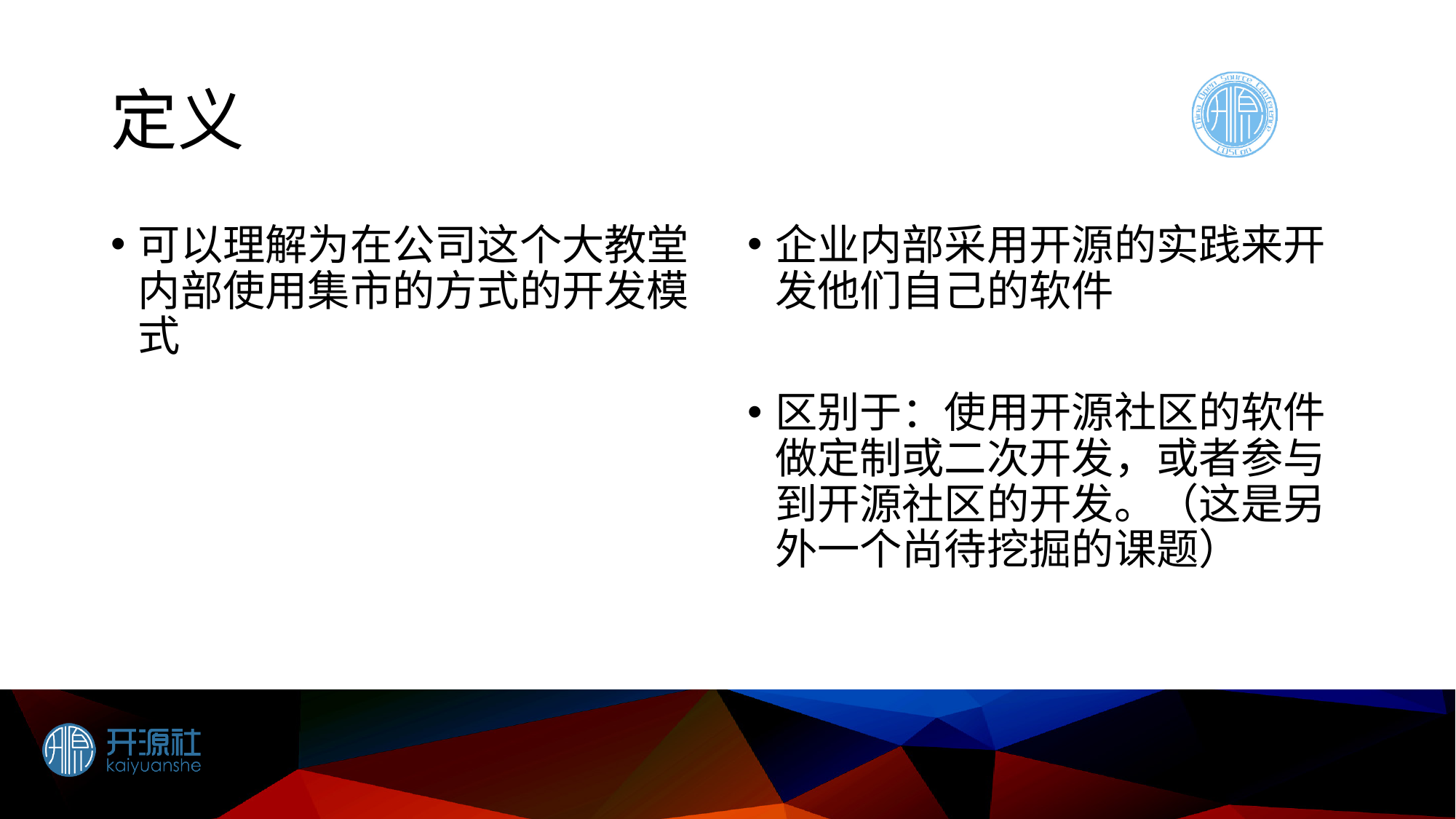

# 定义
可以理解为在公司这个大教堂内部使用集市的方式的开发模式
企业内部采用开源的实践来开发他们自己的软件

区别于：使用开源社区的软件做定制或二次开发，或者参与到开源社区的开发。（这是另外一个尚待挖掘的课题）